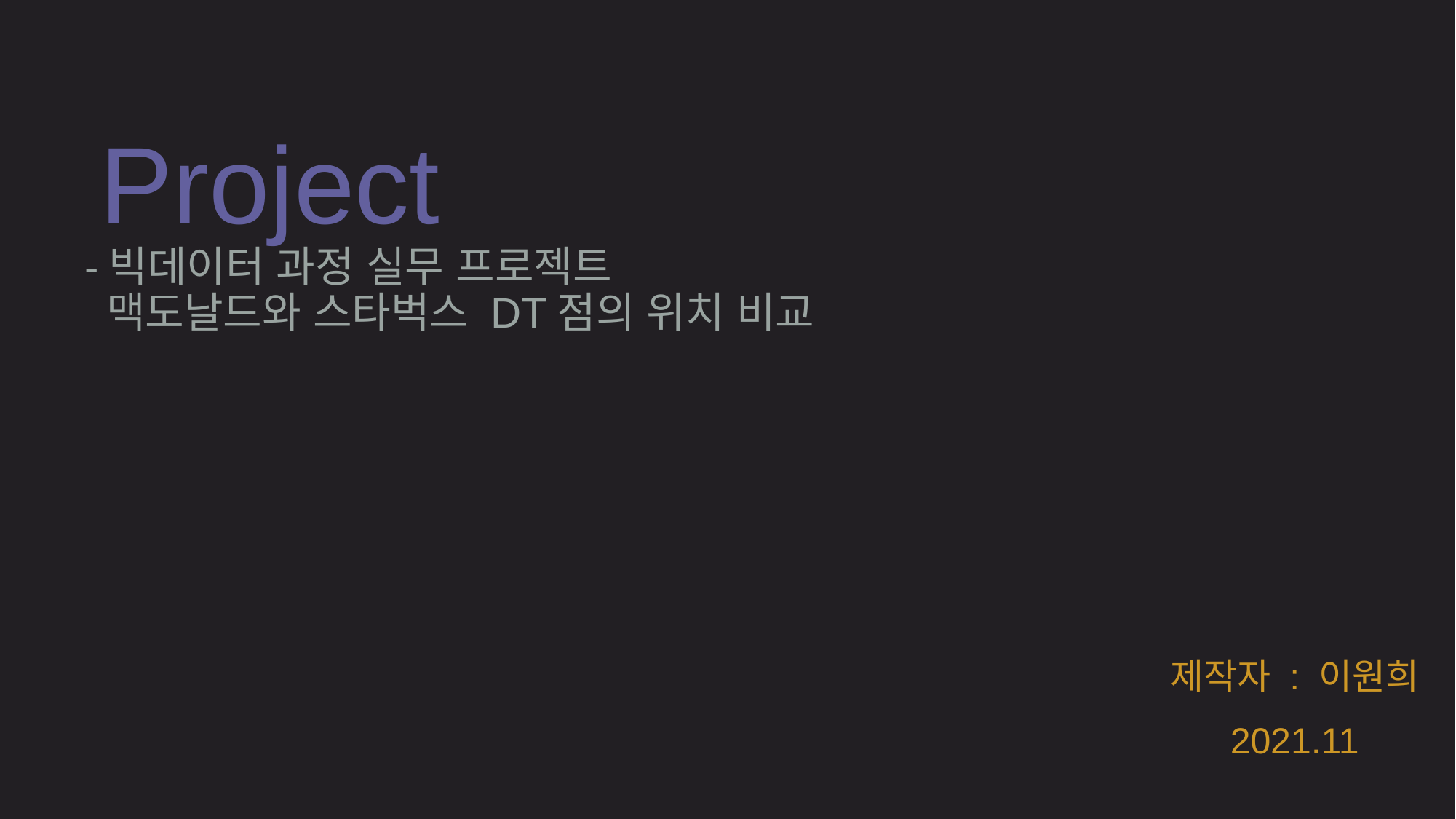

# Project
-빅데이터 과정 실무 프로젝트
 맥도날드와 스타벅스 DT점의 위치 비교
제작자 : 이원희
2021.11